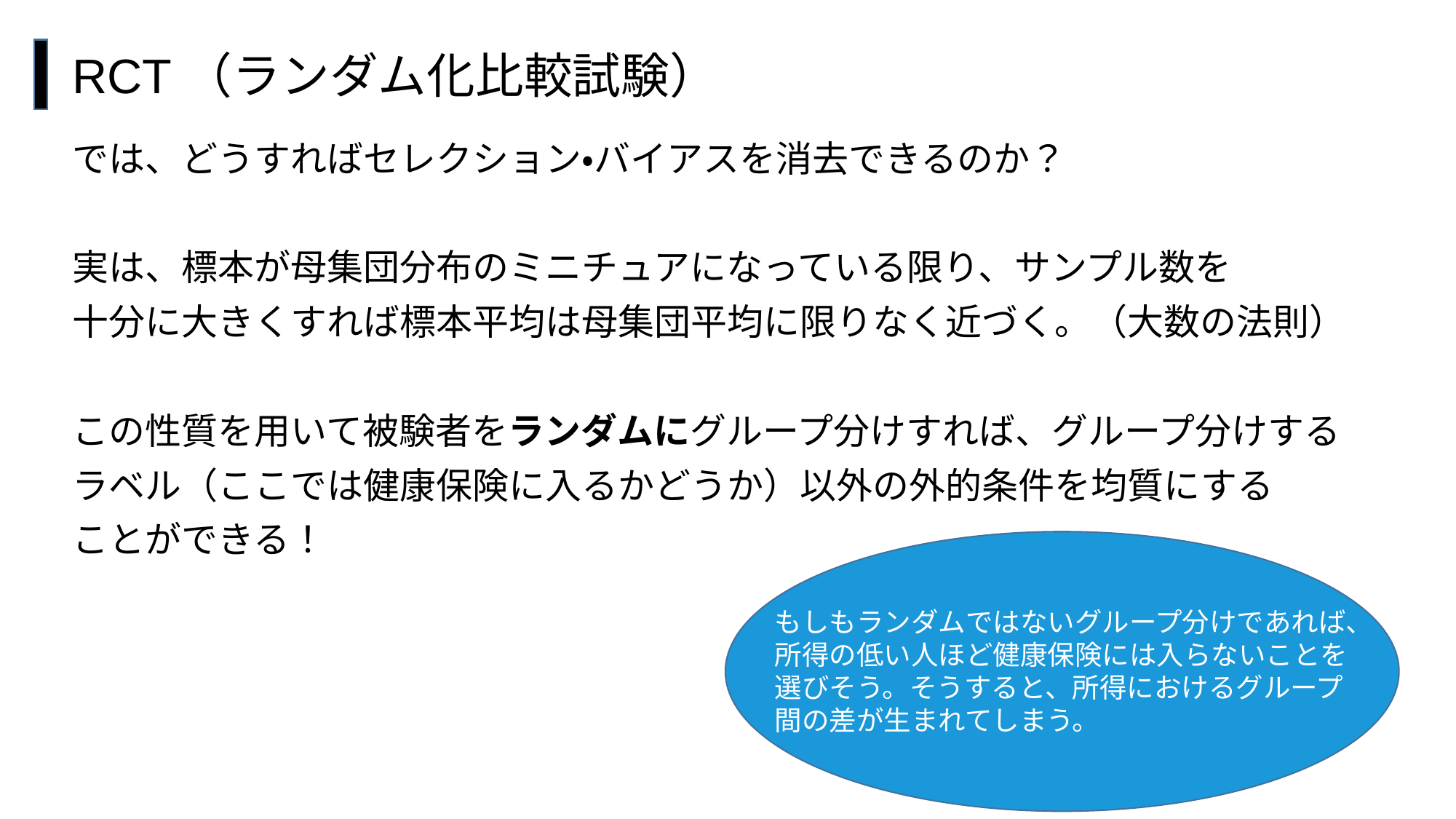

RCT（ランダム化比較試験）
では、どうすればセレクション・バイアスを消去できるのか？

実は、標本が母集団分布のミニチュアになっている限り、サンプル数を
十分に大きくすれば標本平均は母集団平均に限りなく近づく。（大数の法則）

この性質を用いて被験者をランダムにグループ分けすれば、グループ分けする
ラベル（ここでは健康保険に入るかどうか）以外の外的条件を均質にする
ことができる！

#

もしもランダムではないグループ分けであれば、所得の低い人ほど健康保険には入らないことを選びそう。そうすると、所得におけるグループ間の差が生まれてしまう。